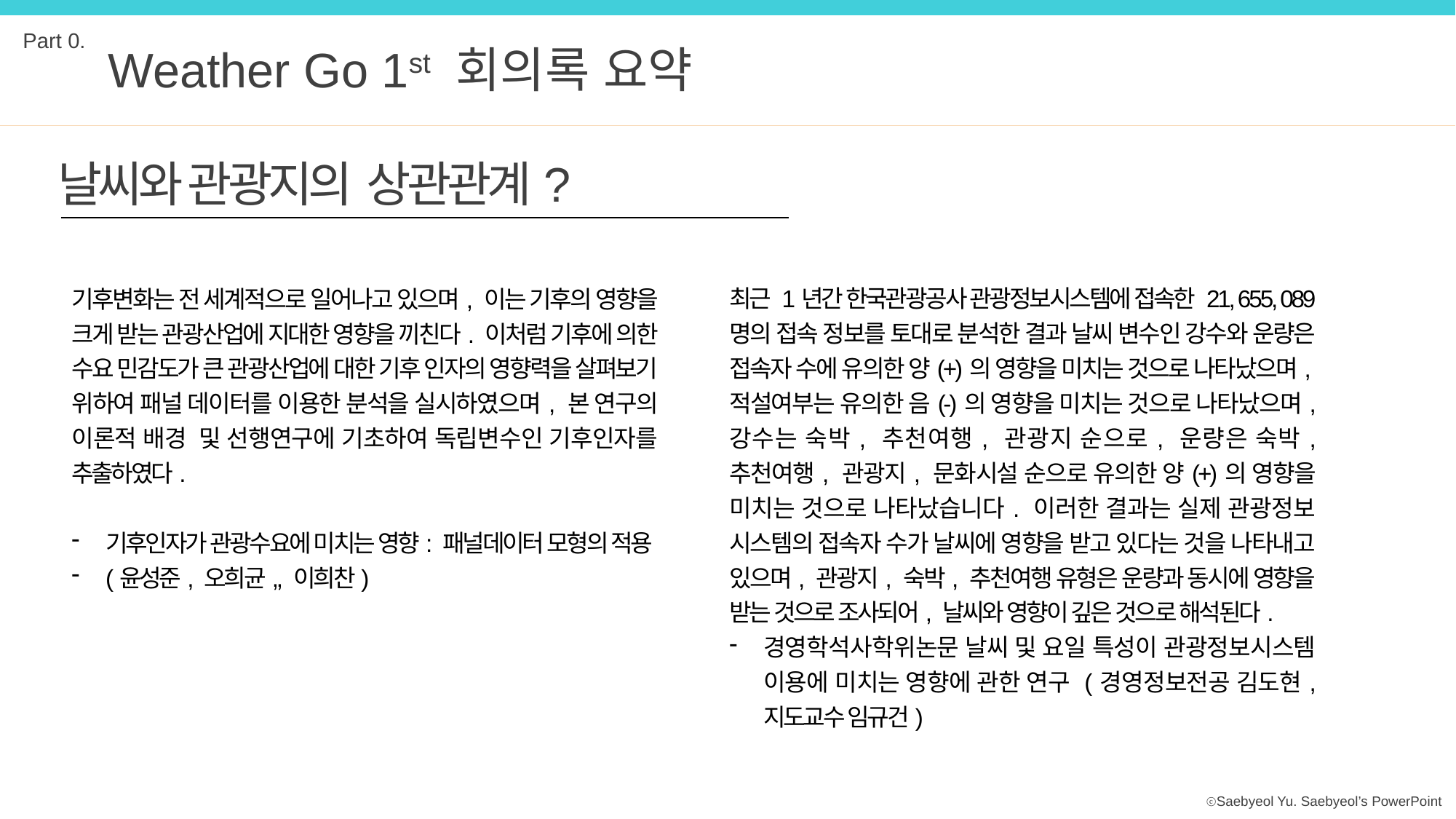

Part 0.
Weather Go 1st 회의록 요약
날씨와 관광지의  상관관계?
기후변화는 전 세계적으로 일어나고 있으며, 이는 기후의 영향을 크게 받는 관광산업에 지대한 영향을 끼친다. 이처럼 기후에 의한 수요 민감도가 큰 관광산업에 대한 기후 인자의 영향력을 살펴보기 위하여 패널 데이터를 이용한 분석을 실시하였으며, 본 연구의 이론적 배경  및 선행연구에 기초하여 독립변수인 기후인자를 추출하였다.

기후인자가 관광수요에 미치는 영향: 패널데이터 모형의 적용
(윤성준, 오희균,, 이희찬)

최근 1년간 한국관광공사 관광정보시스템에 접속한 21, 655, 089 명의 접속 정보를 토대로 분석한 결과 날씨 변수인 강수와 운량은 접속자 수에 유의한 양(+)의 영향을 미치는 것으로 나타났으며,  적설여부는 유의한 음(-)의 영향을 미치는 것으로 나타났으며, 강수는 숙박, 추천여행, 관광지 순으로, 운량은 숙박, 추천여행, 관광지, 문화시설 순으로 유의한 양(+)의 영향을 미치는 것으로 나타났습니다. 이러한 결과는 실제 관광정보 시스템의 접속자 수가 날씨에 영향을 받고 있다는 것을 나타내고 있으며, 관광지, 숙박, 추천여행 유형은 운량과 동시에 영향을 받는 것으로 조사되어, 날씨와 영향이 깊은 것으로 해석된다.
경영학석사학위논문 날씨 및 요일 특성이 관광정보시스템 이용에 미치는 영향에 관한 연구 (경영정보전공 김도현, 지도교수 임규건)